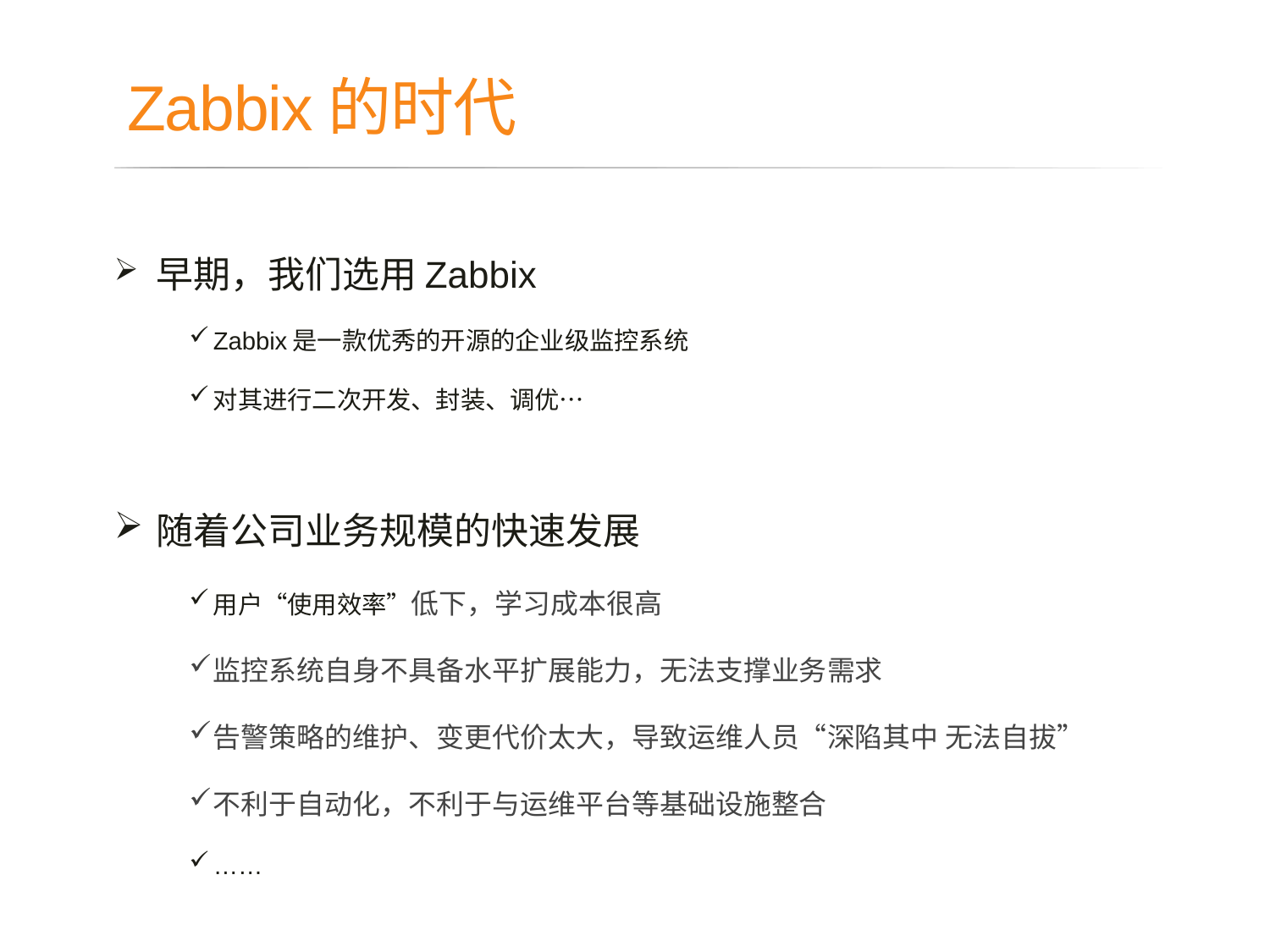

# Zabbix的时代
  早期，我们选用Zabbix
Zabbix是一款优秀的开源的企业级监控系统
对其进行二次开发、封装、调优…

 随着公司业务规模的快速发展
用户“使用效率”低下，学习成本很高
监控系统自身不具备水平扩展能力，无法支撑业务需求
告警策略的维护、变更代价太大，导致运维人员“深陷其中 无法自拔”
不利于自动化，不利于与运维平台等基础设施整合
……